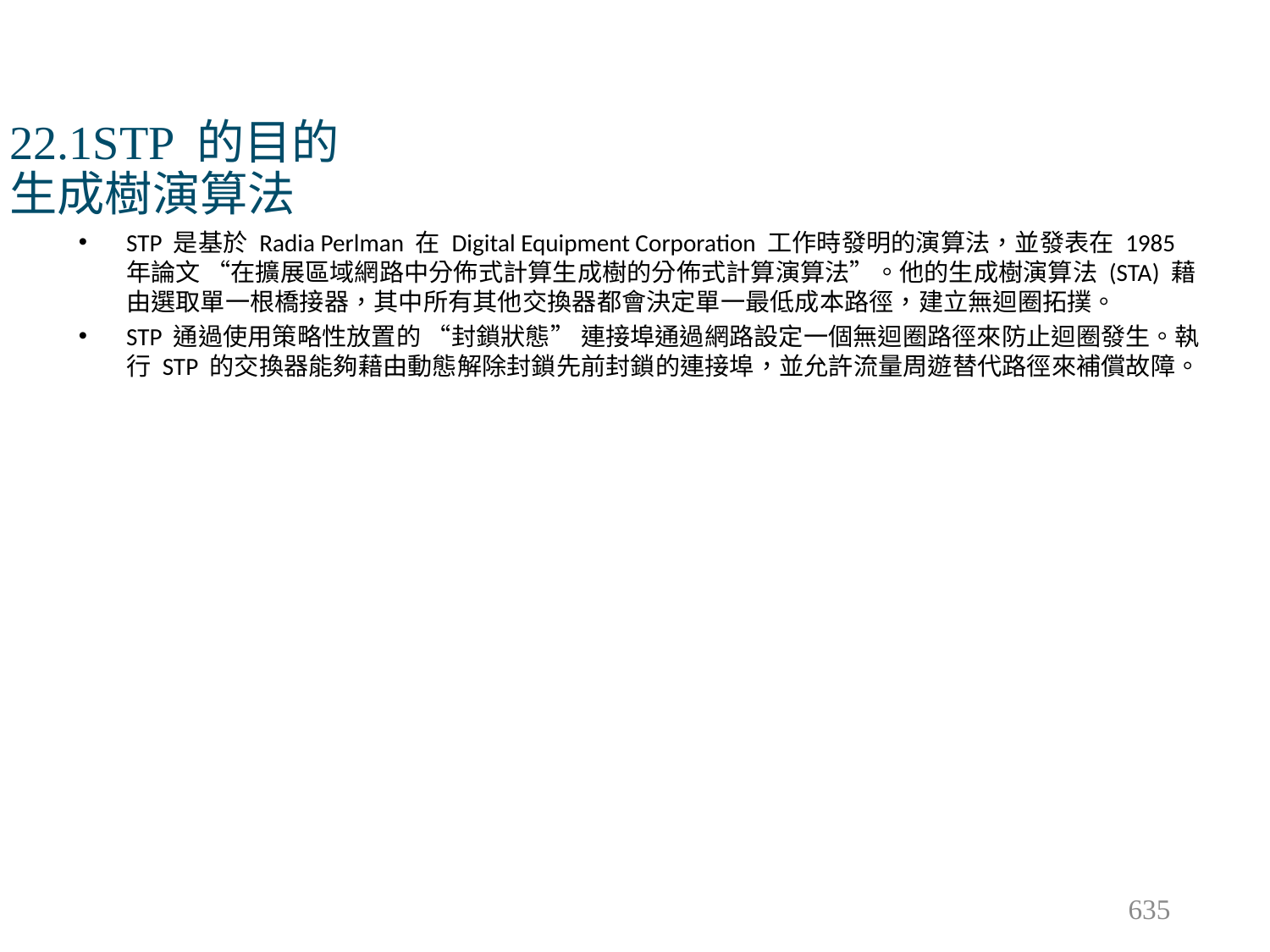

# 22.1STP 的目的 生成樹演算法
STP 是基於 Radia Perlman 在 Digital Equipment Corporation 工作時發明的演算法，並發表在 1985 年論文 “在擴展區域網路中分佈式計算生成樹的分佈式計算演算法”。他的生成樹演算法 (STA) 藉由選取單一根橋接器，其中所有其他交換器都會決定單一最低成本路徑，建立無迴圈拓撲。
STP 通過使用策略性放置的 “封鎖狀態” 連接埠通過網路設定一個無迴圈路徑來防止迴圈發生。執行 STP 的交換器能夠藉由動態解除封鎖先前封鎖的連接埠，並允許流量周遊替代路徑來補償故障。
635